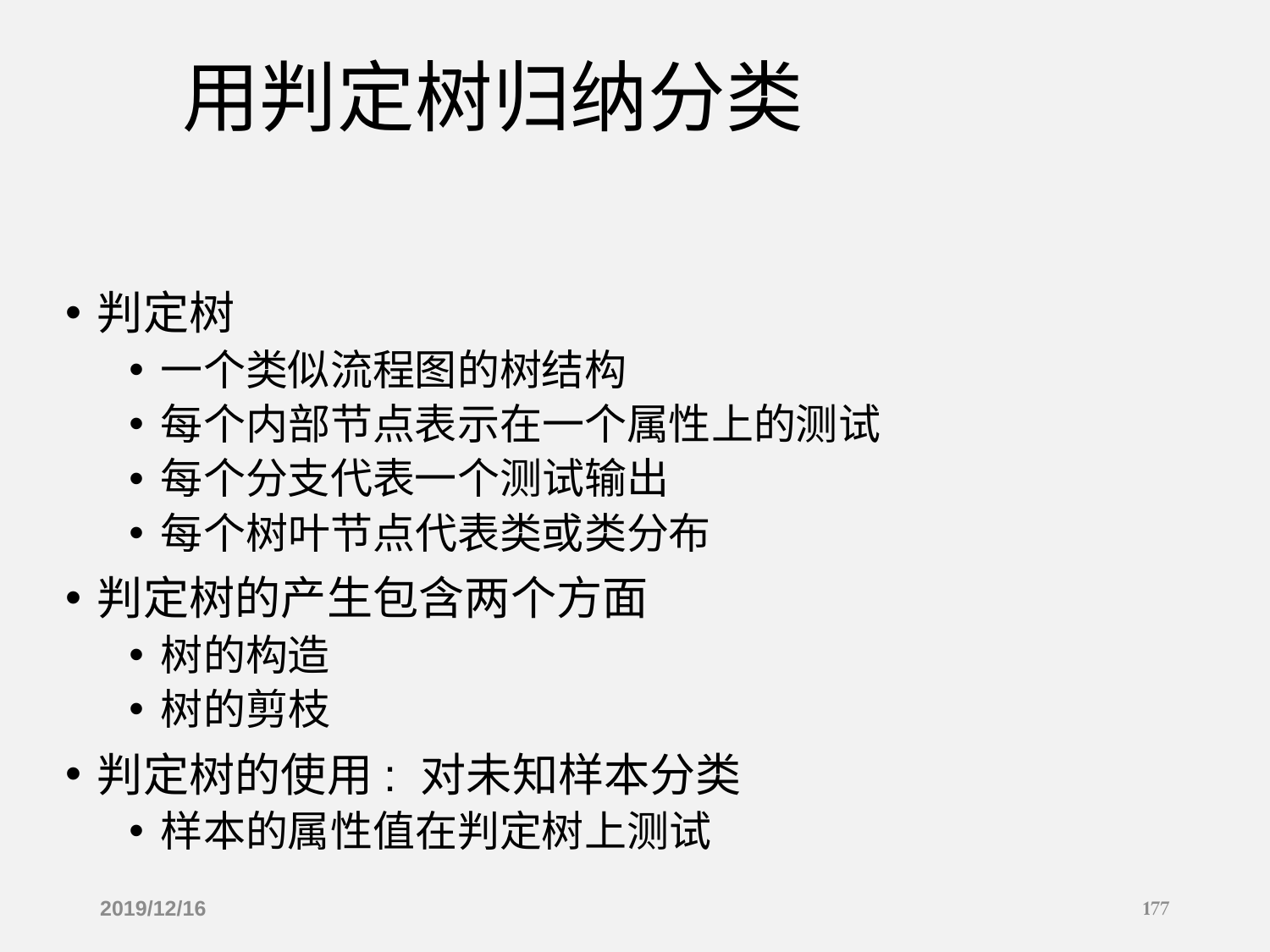

# 用判定树归纳分类

判定树
一个类似流程图的树结构
每个内部节点表示在一个属性上的测试
每个分支代表一个测试输出
每个树叶节点代表类或类分布
判定树的产生包含两个方面
树的构造
树的剪枝
判定树的使用: 对未知样本分类
样本的属性值在判定树上测试
2019/12/16
177